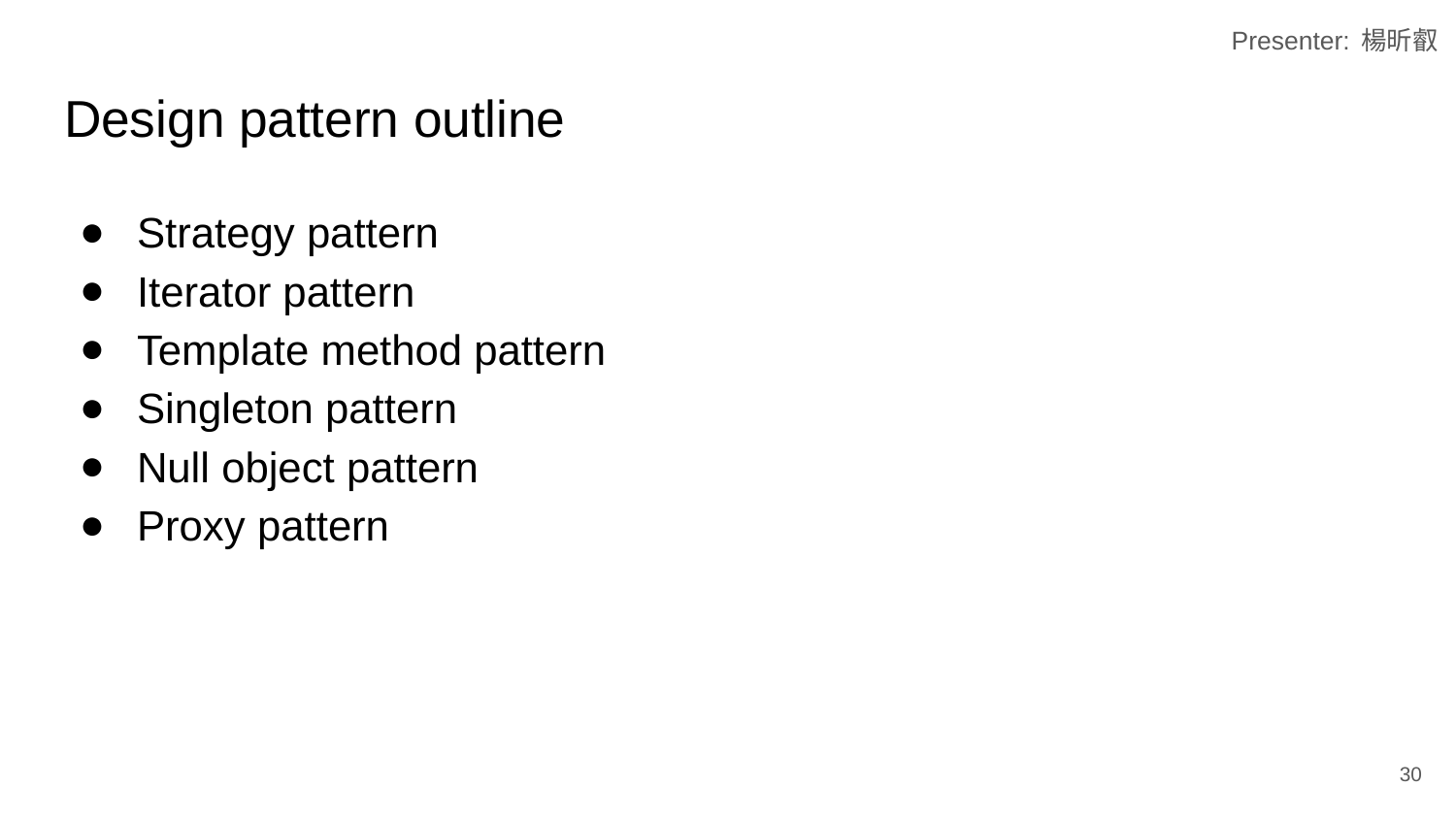

Presenter: 楊昕叡

# Design pattern outline
Strategy pattern
Iterator pattern
Template method pattern
Singleton pattern
Null object pattern
Proxy pattern
30